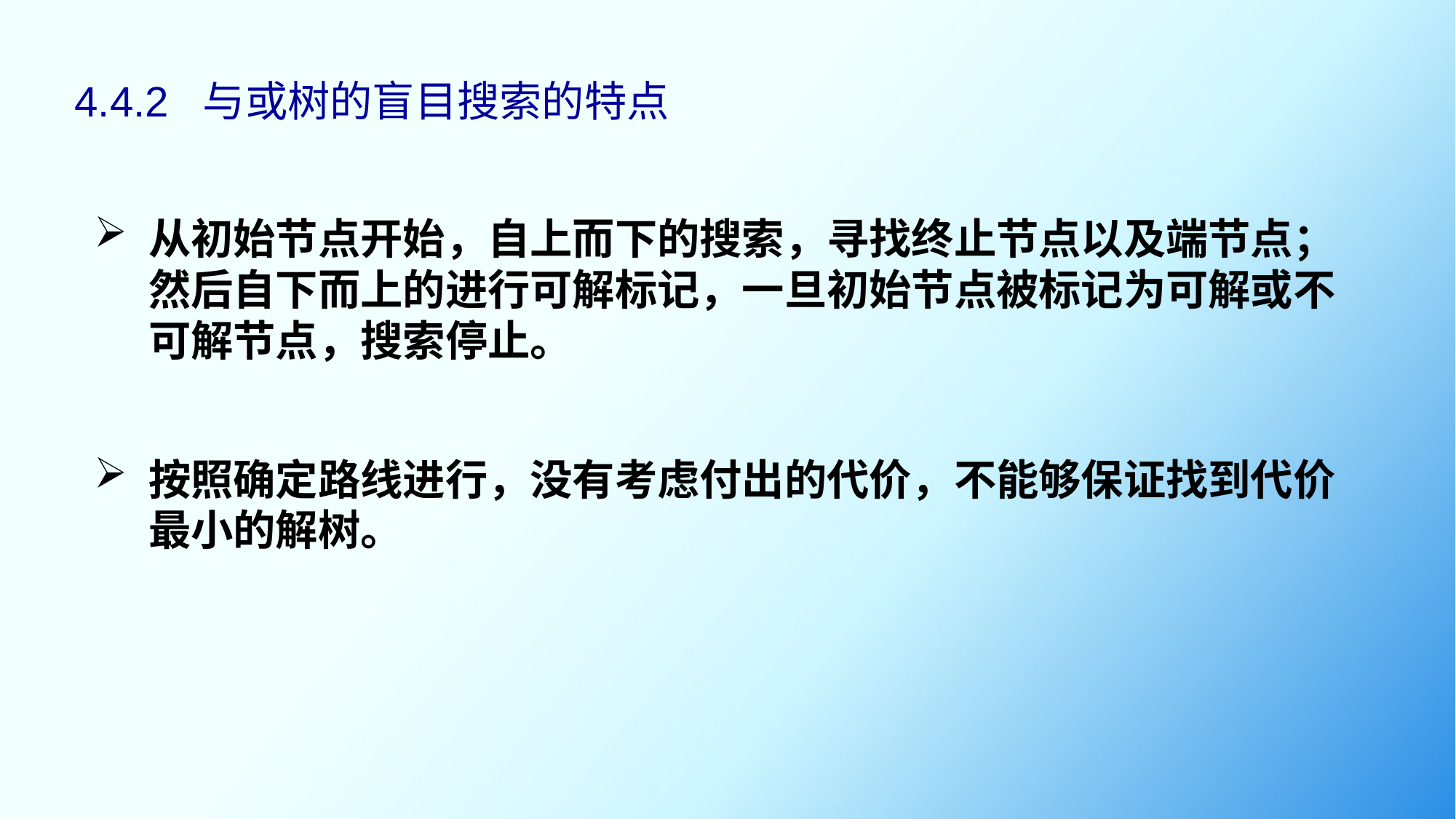

4.4.2  与或树的盲目搜索的特点
从初始节点开始，自上而下的搜索，寻找终止节点以及端节点； 然后自下而上的进行可解标记，一旦初始节点被标记为可解或不可解节点，搜索停止。
按照确定路线进行，没有考虑付出的代价，不能够保证找到代价最小的解树。